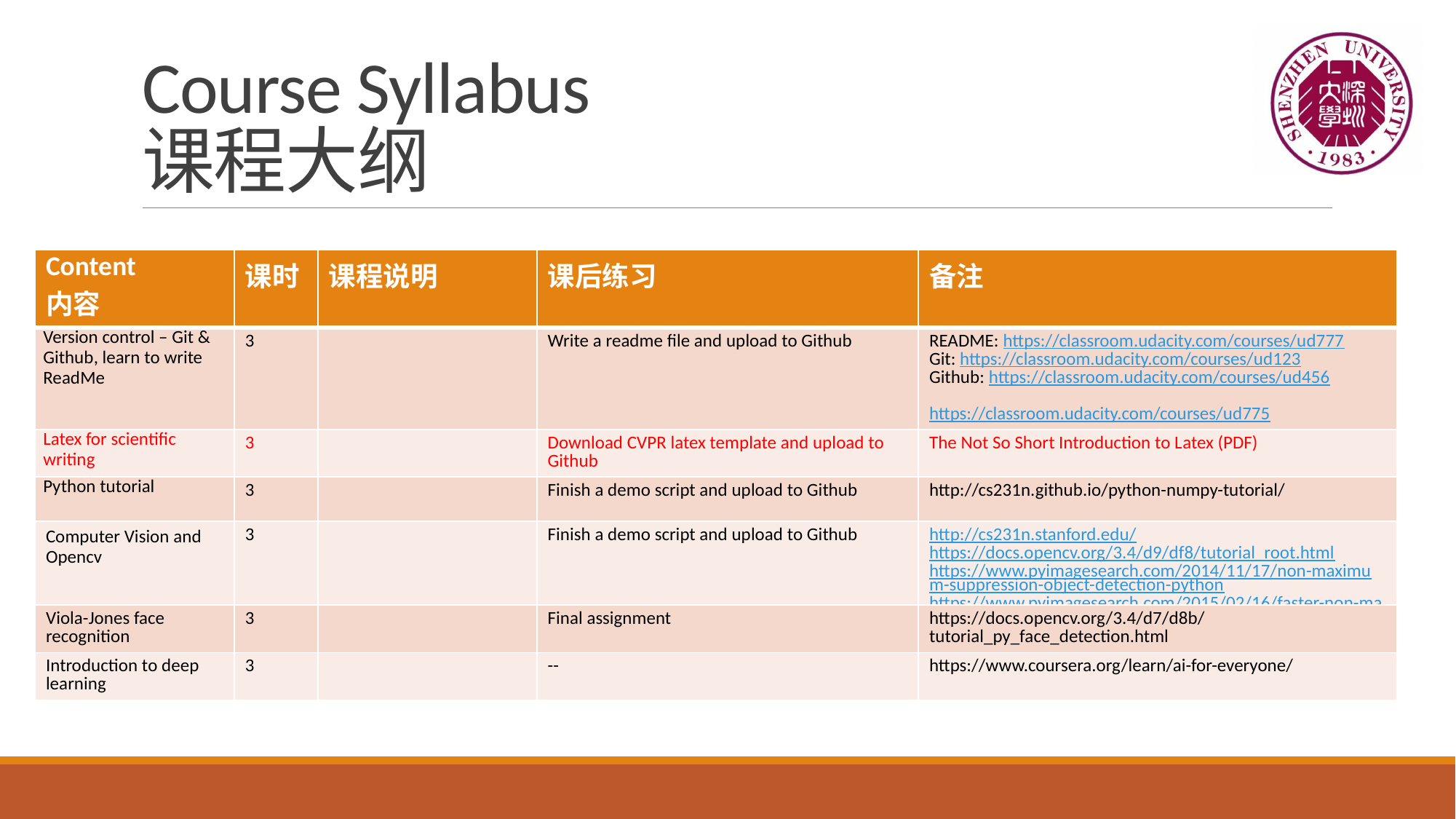

# Course Syllabus 课程大纲

| Content 内容 | 课时 | 课程说明 | 课后练习 | 备注 |
| --- | --- | --- | --- | --- |
| Version control – Git & Github, learn to write ReadMe | 3 |  | Write a readme file and upload to Github | README: https://classroom.udacity.com/courses/ud777 Git: https://classroom.udacity.com/courses/ud123 Github: https://classroom.udacity.com/courses/ud456 https://classroom.udacity.com/courses/ud775 |
| Latex for scientific writing | 3 |  | Download CVPR latex template and upload to Github | The Not So Short Introduction to Latex (PDF) |
| Python tutorial | 3 |  | Finish a demo script and upload to Github | http://cs231n.github.io/python-numpy-tutorial/ |
| Computer Vision and Opencv | 3 |  | Finish a demo script and upload to Github | http://cs231n.stanford.edu/ https://docs.opencv.org/3.4/d9/df8/tutorial\_root.html https://www.pyimagesearch.com/2014/11/17/non-maximum-suppression-object-detection-python https://www.pyimagesearch.com/2015/02/16/faster-non-maximum-suppression-python/ |
| Viola-Jones face recognition | 3 |  | Final assignment | https://docs.opencv.org/3.4/d7/d8b/tutorial\_py\_face\_detection.html |
| Introduction to deep learning | 3 |  | -- | https://www.coursera.org/learn/ai-for-everyone/ |